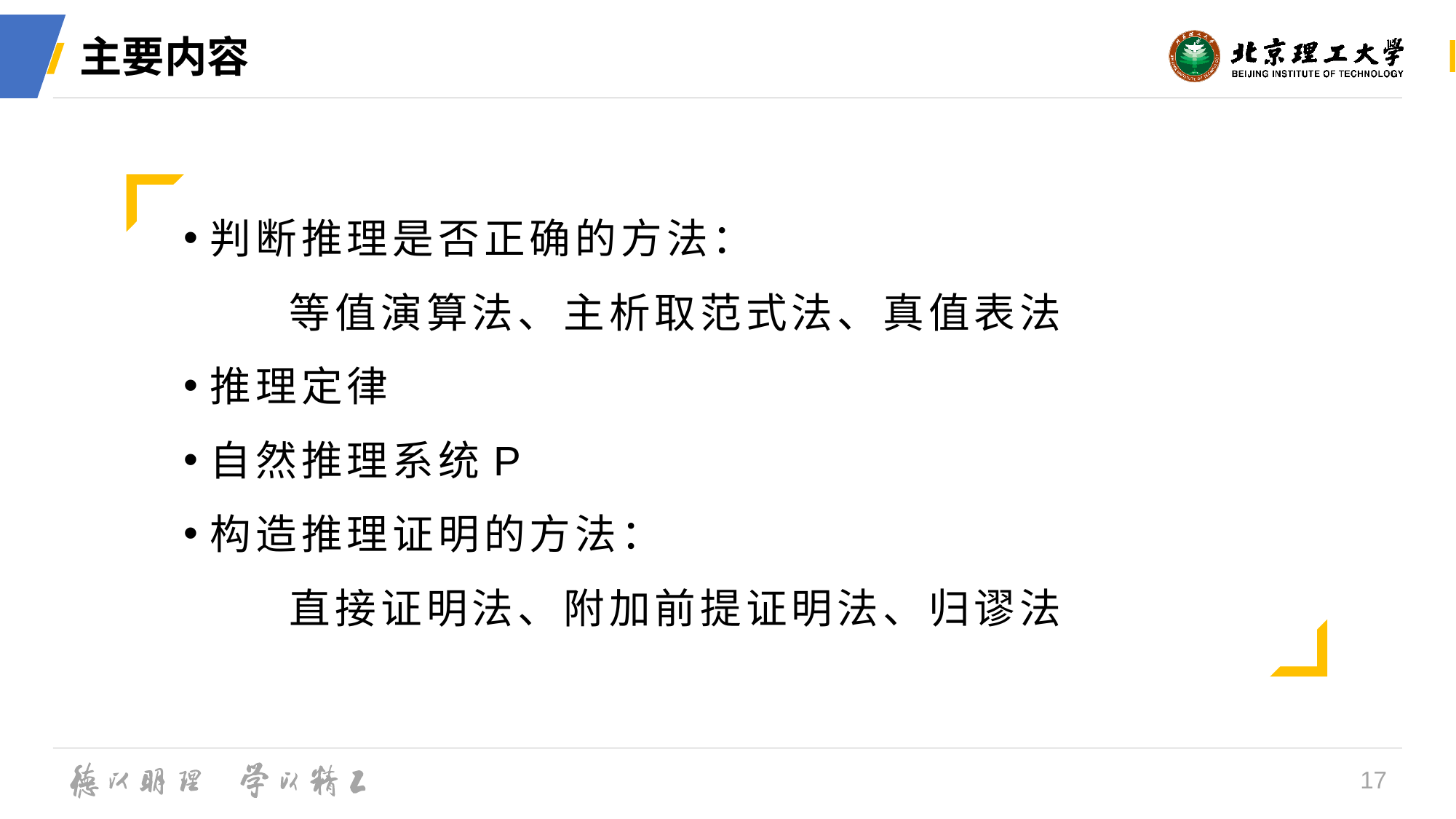

# 主要内容

判断推理是否正确的方法：
	等值演算法、主析取范式法、真值表法
推理定律
自然推理系统P
构造推理证明的方法：
	直接证明法、附加前提证明法、归谬法